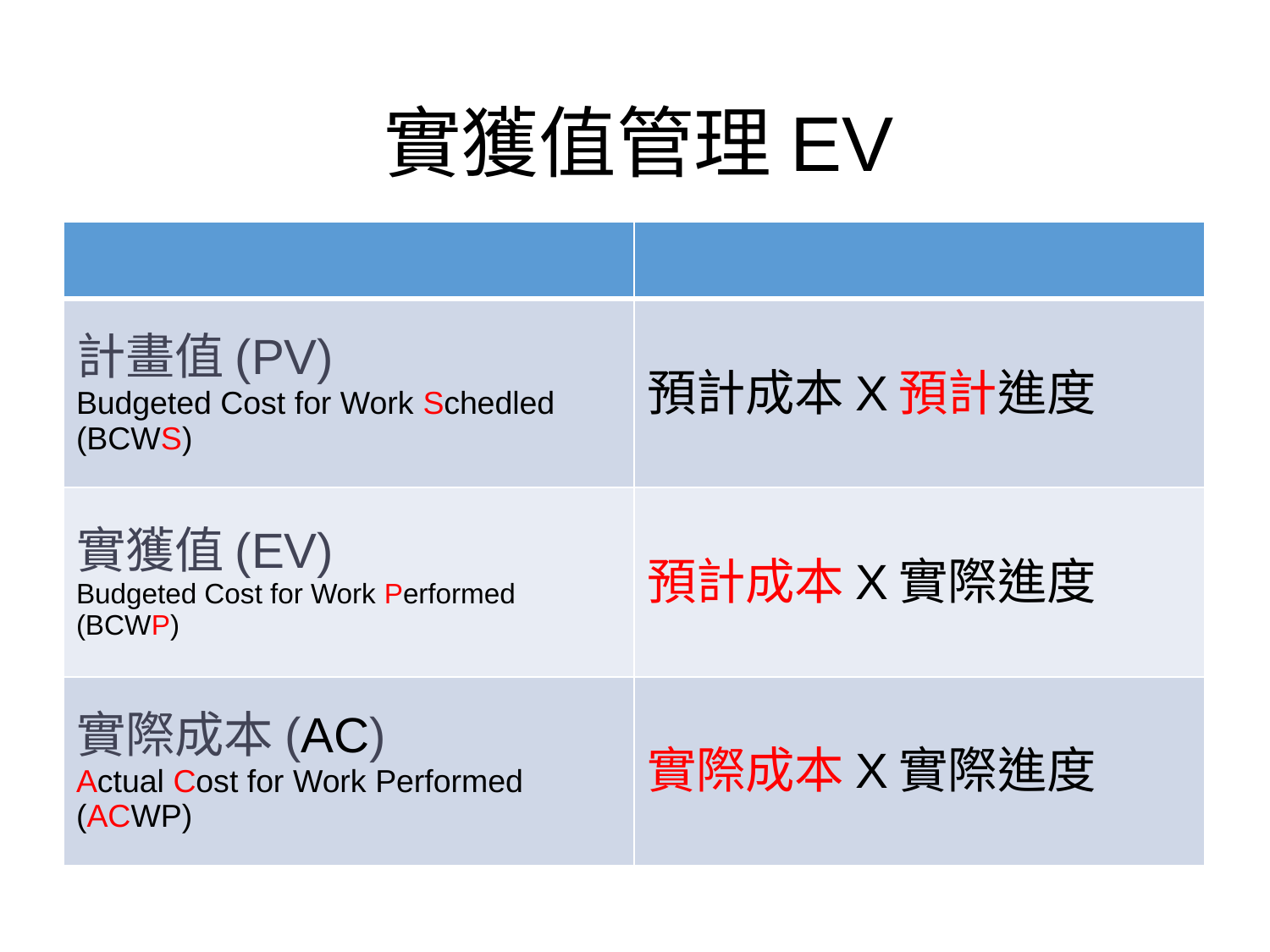

# 實獲值管理EV
|  |  |
| --- | --- |
| 計畫值(PV) Budgeted Cost for Work Schedled (BCWS) | 預計成本X預計進度 |
| 實獲值(EV) Budgeted Cost for Work Performed (BCWP) | 預計成本X實際進度 |
| 實際成本(AC) Actual Cost for Work Performed (ACWP) | 實際成本X實際進度 |